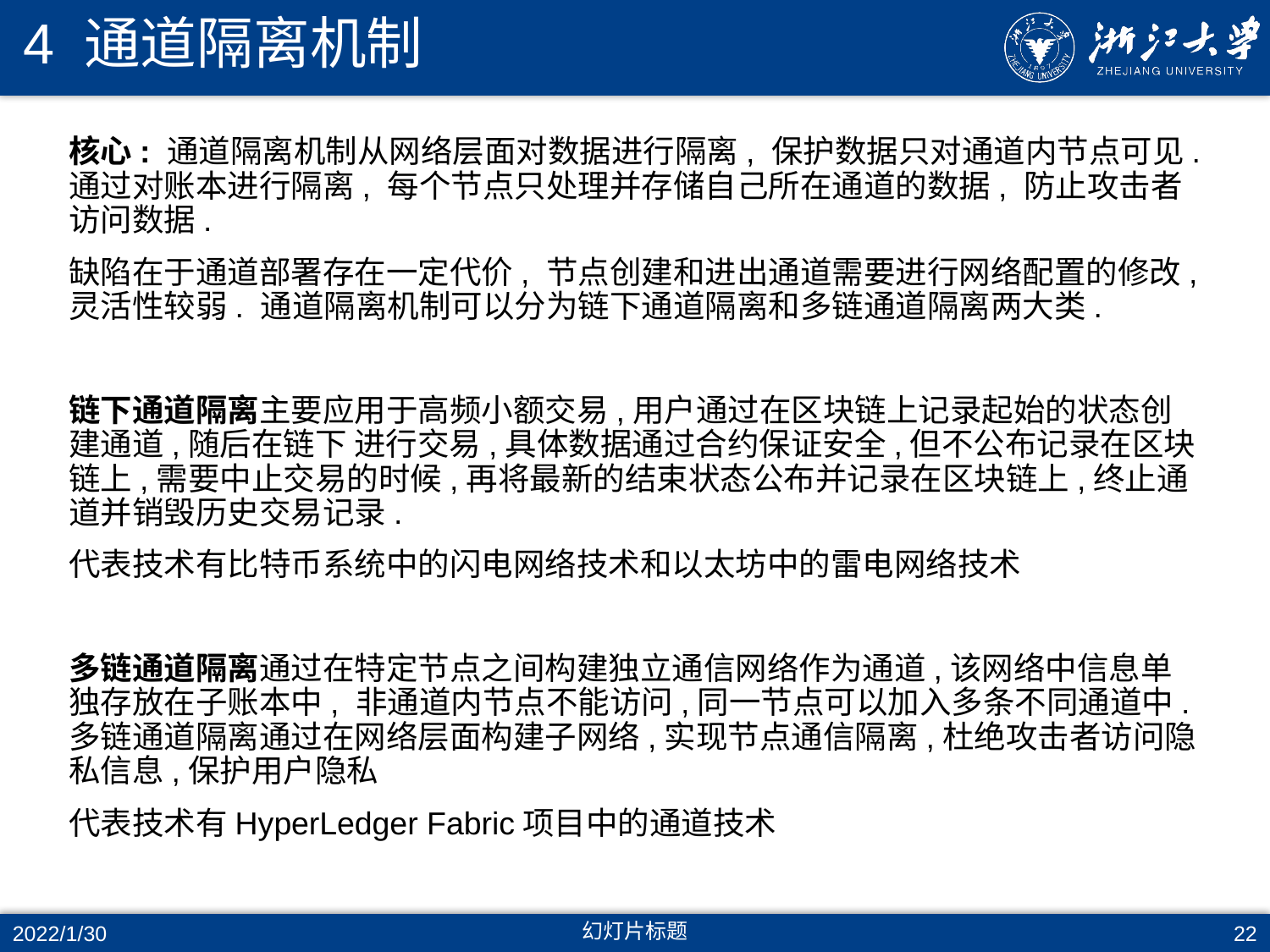

# 4 通道隔离机制
核心: 通道隔离机制从网络层面对数据进行隔离, 保护数据只对通道内节点可见. 通过对账本进行隔离, 每个节点只处理并存储自己所在通道的数据, 防止攻击者访问数据.
缺陷在于通道部署存在一定代价, 节点创建和进出通道需要进行网络配置的修改, 灵活性较弱. 通道隔离机制可以分为链下通道隔离和多链通道隔离两大类.

链下通道隔离主要应用于高频小额交易,用户通过在区块链上记录起始的状态创建通道,随后在链下 进行交易,具体数据通过合约保证安全,但不公布记录在区块链上,需要中止交易的时候,再将最新的结束状态公布并记录在区块链上,终止通道并销毁历史交易记录.
代表技术有比特币系统中的闪电网络技术和以太坊中的雷电网络技术

多链通道隔离通过在特定节点之间构建独立通信网络作为通道,该网络中信息单独存放在子账本中, 非通道内节点不能访问,同一节点可以加入多条不同通道中.多链通道隔离通过在网络层面构建子网络,实现节点通信隔离,杜绝攻击者访问隐私信息,保护用户隐私
代表技术有HyperLedger Fabric项目中的通道技术
2022/1/30
幻灯片标题
22